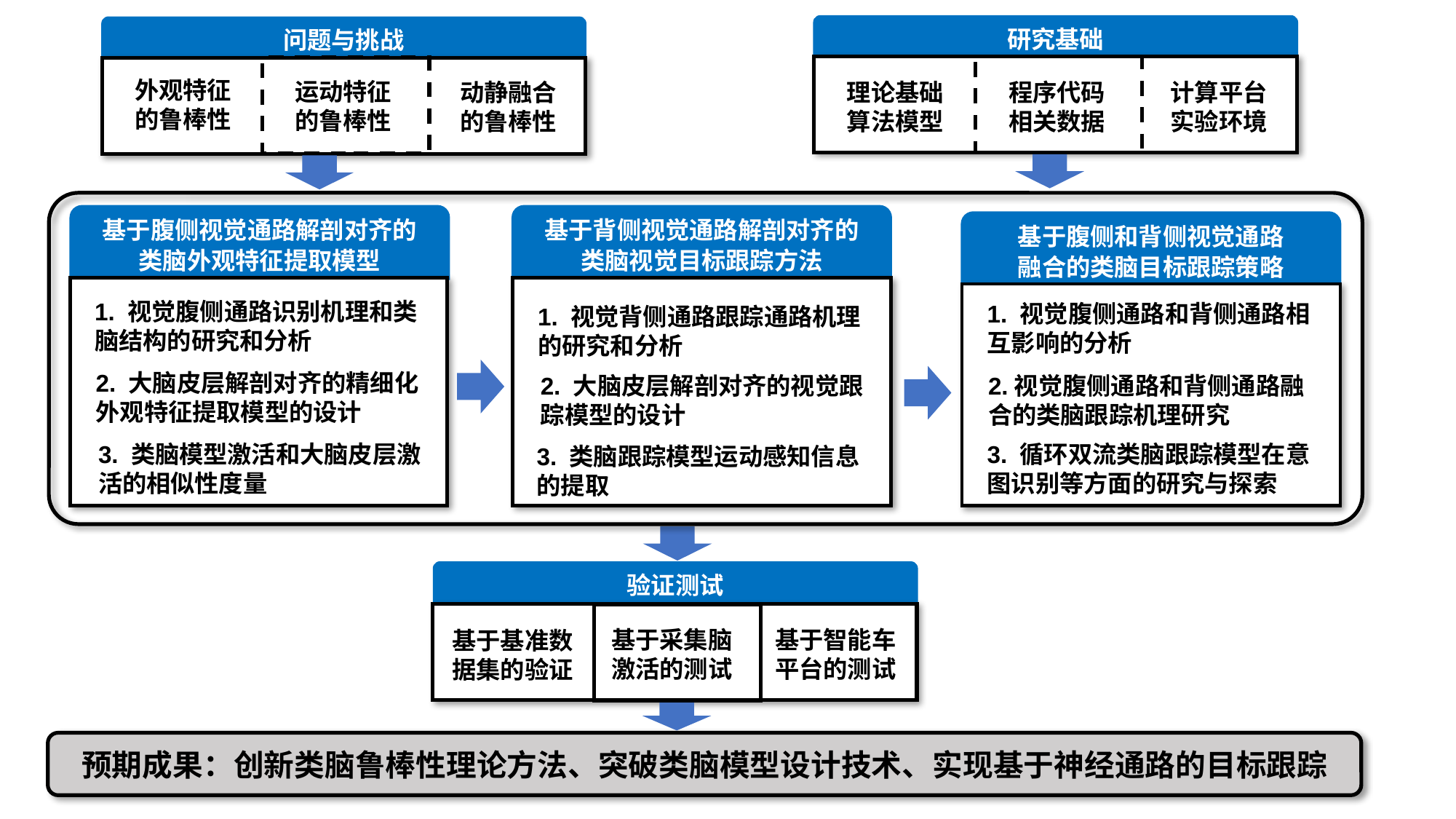

研究基础
问题与挑战

外观特征的鲁棒性
运动特征的鲁棒性
理论基础
算法模型
程序代码
相关数据
计算平台
实验环境
动静融合的鲁棒性

基于腹侧视觉通路解剖对齐的
类脑外观特征提取模型
基于背侧视觉通路解剖对齐的
类脑视觉目标跟踪方法
基于腹侧和背侧视觉通路
融合的类脑目标跟踪策略

1. 视觉腹侧通路识别机理和类脑结构的研究和分析
1. 视觉腹侧通路和背侧通路相互影响的分析
1. 视觉背侧通路跟踪通路机理的研究和分析

2. 大脑皮层解剖对齐的精细化外观特征提取模型的设计
2.视觉腹侧通路和背侧通路融合的类脑跟踪机理研究
2. 大脑皮层解剖对齐的视觉跟踪模型的设计

3. 循环双流类脑跟踪模型在意图识别等方面的研究与探索
3. 类脑模型激活和大脑皮层激活的相似性度量
3. 类脑跟踪模型运动感知信息的提取

验证测试

基于采集脑激活的测试
基于智能车平台的测试
基于基准数据集的验证

预期成果：创新类脑鲁棒性理论方法、突破类脑模型设计技术、实现基于神经通路的目标跟踪